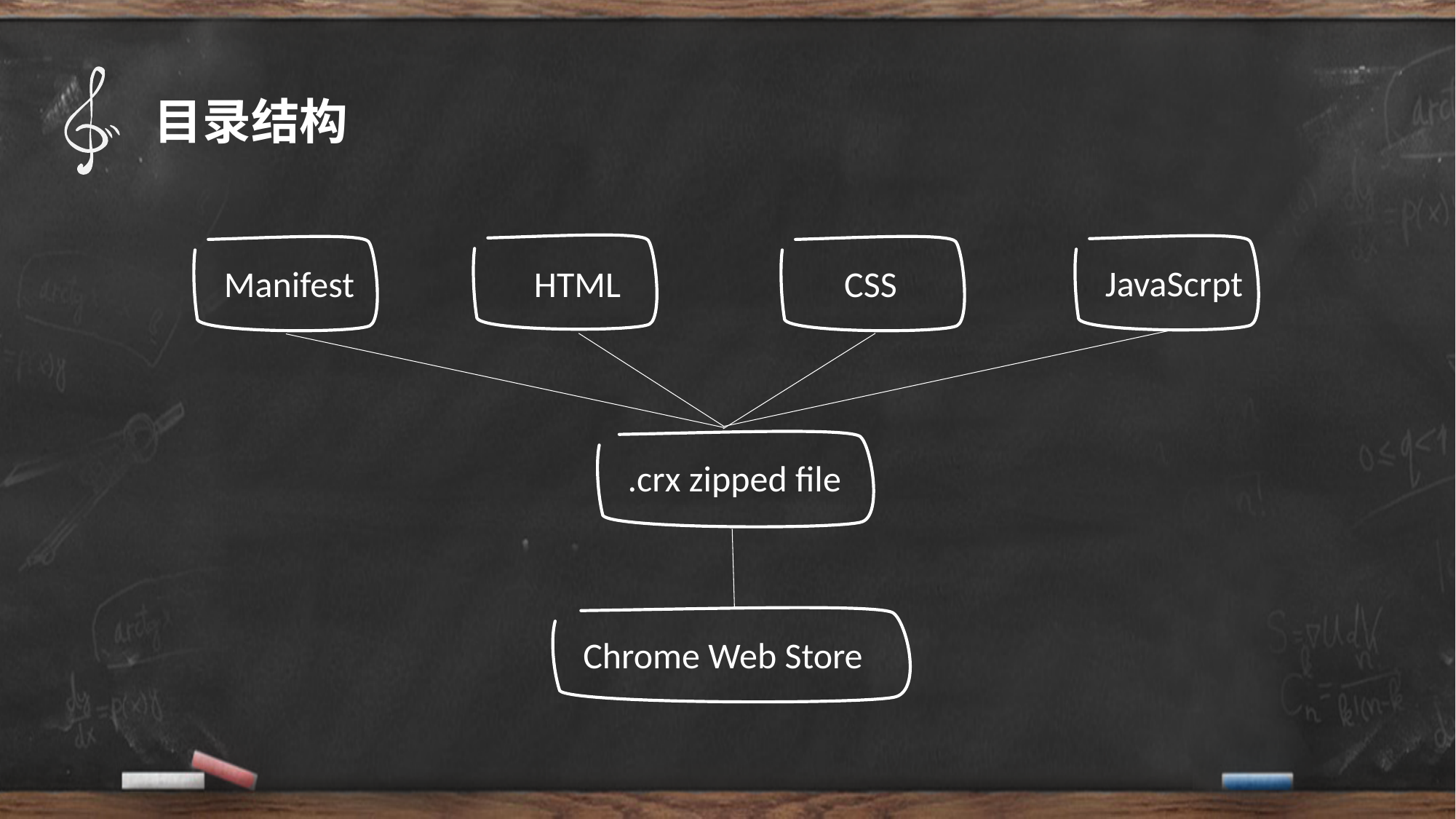

目录结构

JavaScrpt
Manifest
   HTML
    CSS

.crx zipped file

Chrome Web Store